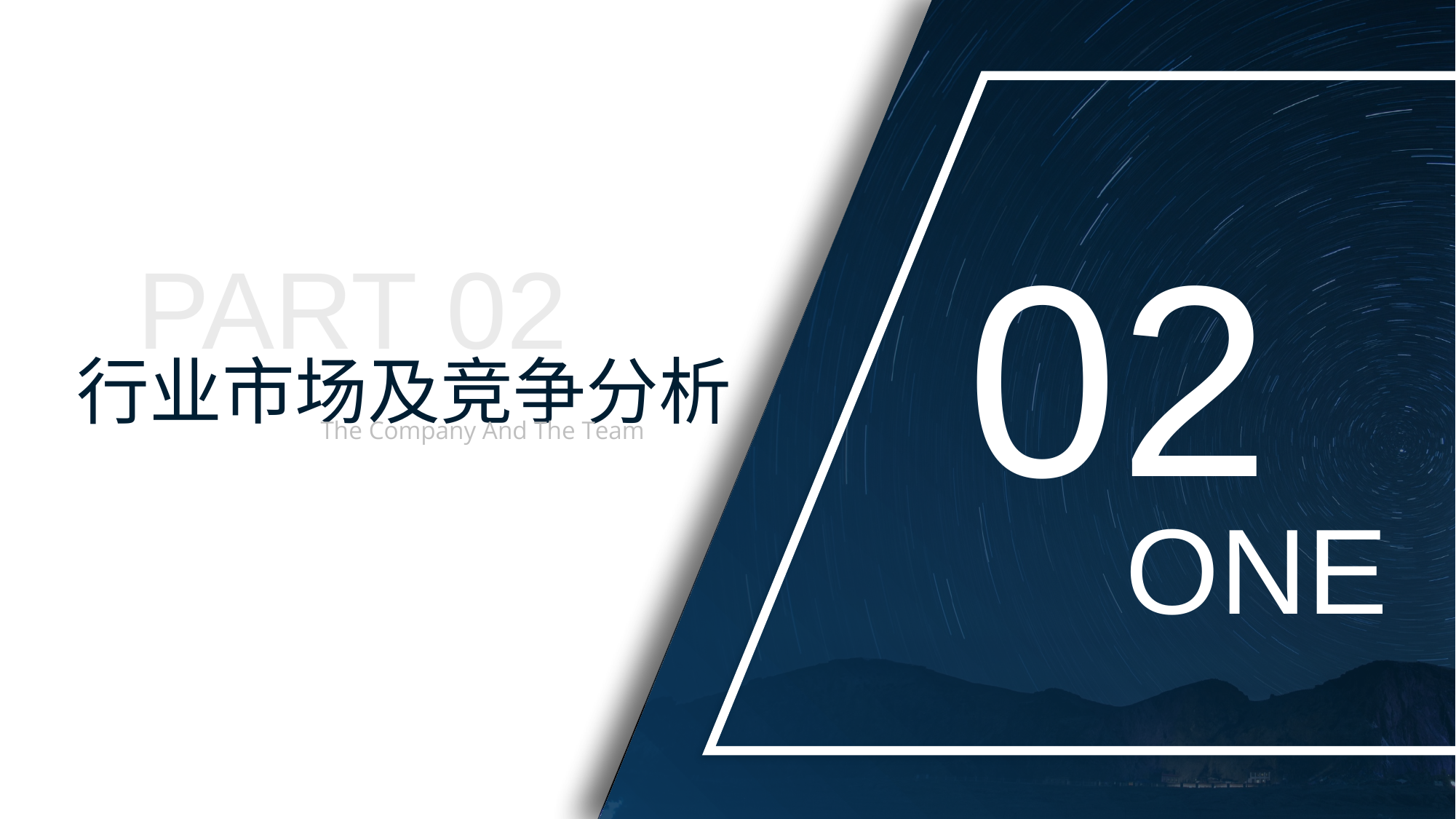

02
PART 02
行业市场及竞争分析
The Company And The Team
ONE